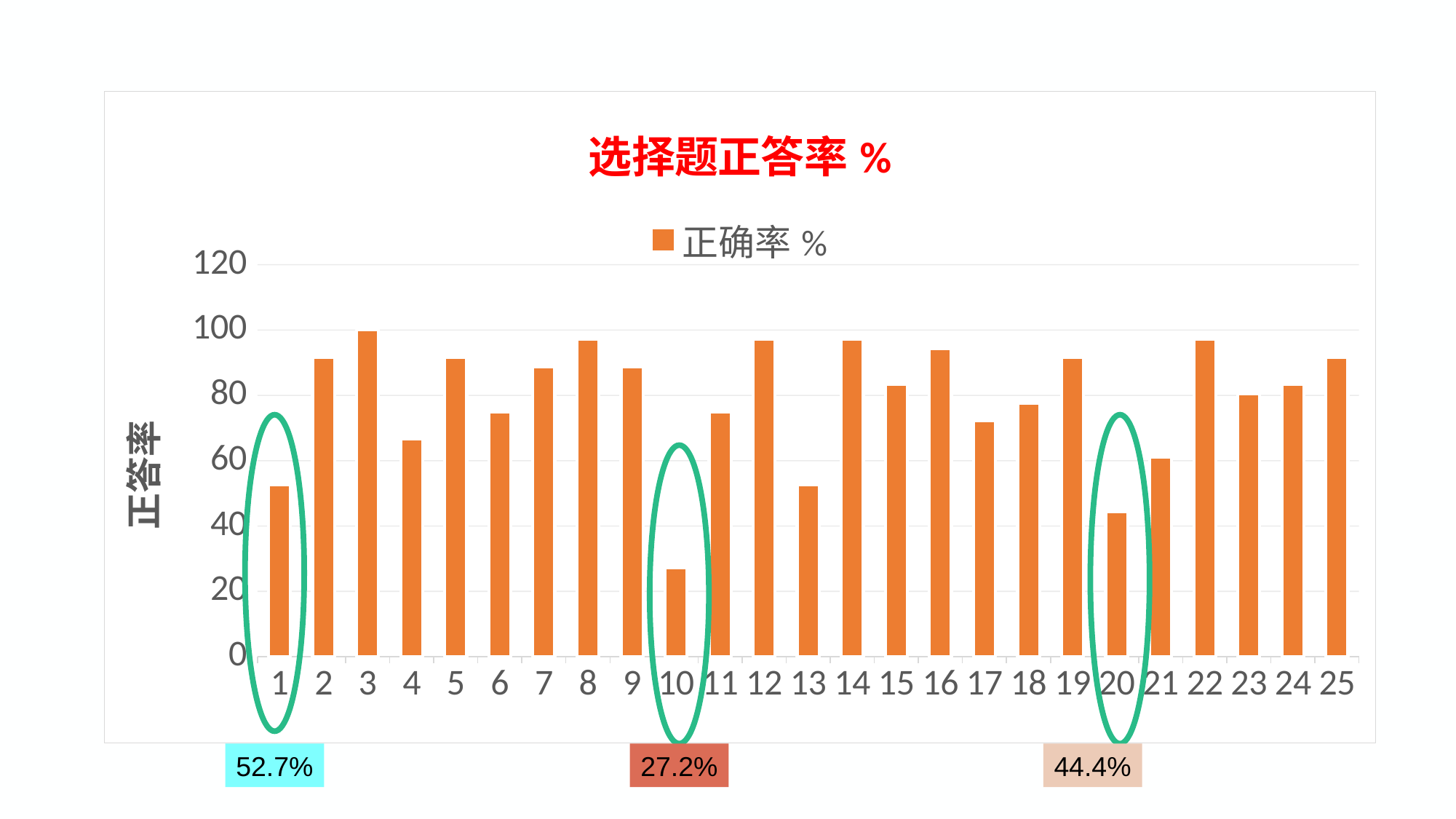

### Chart: 选择题正答率%

| Category | 正确率% |
|---|---|

52.7%
27.2%
44.4%